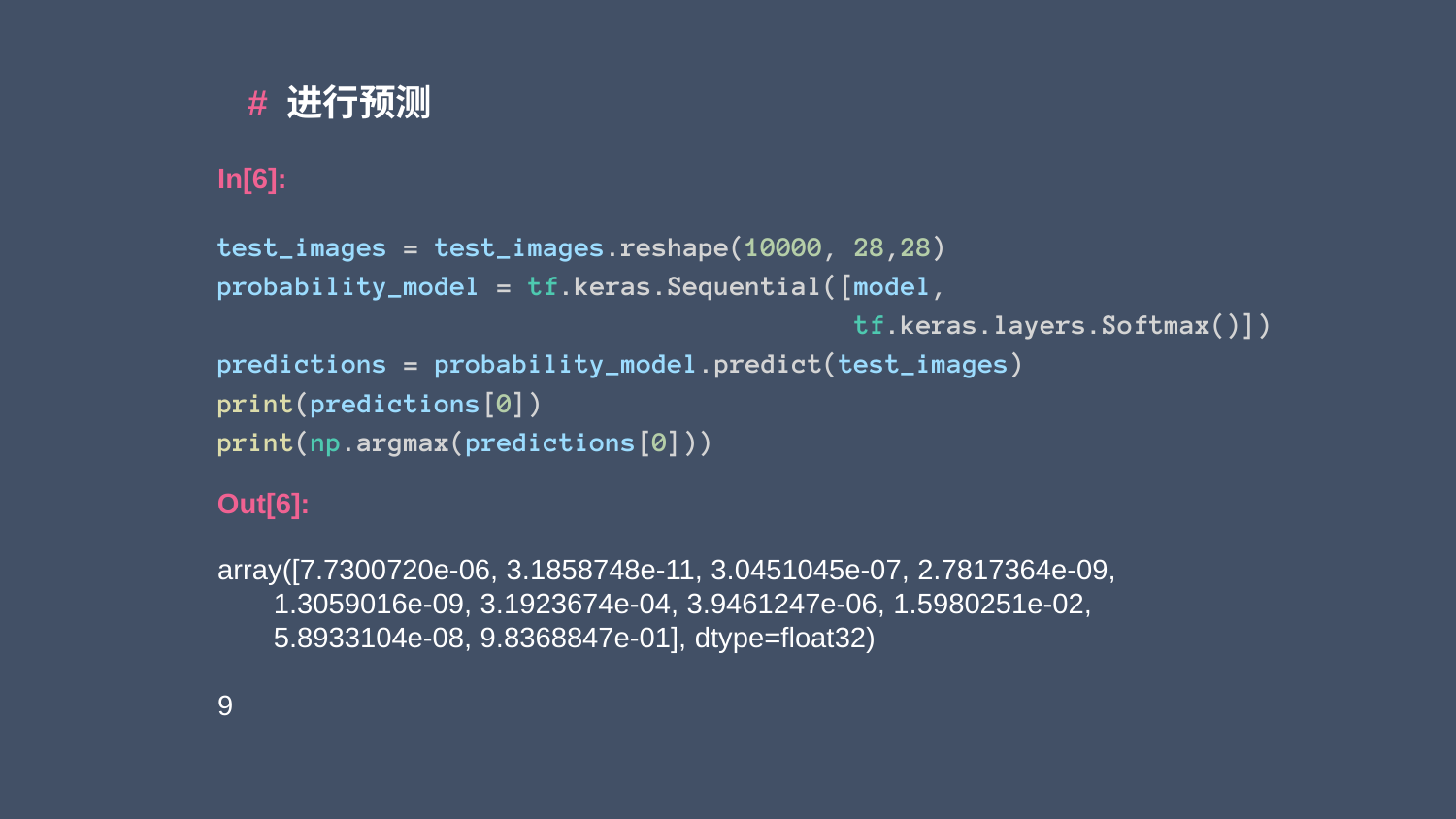

# 进行预测

In[6]:
test_images = test_images.reshape(10000, 28,28)
probability_model = tf.keras.Sequential([model,
                                         tf.keras.layers.Softmax()])
predictions = probability_model.predict(test_images)
print(predictions[0])
print(np.argmax(predictions[0]))

Out[6]:
array([7.7300720e-06, 3.1858748e-11, 3.0451045e-07, 2.7817364e-09,
       1.3059016e-09, 3.1923674e-04, 3.9461247e-06, 1.5980251e-02,
       5.8933104e-08, 9.8368847e-01], dtype=float32)

9